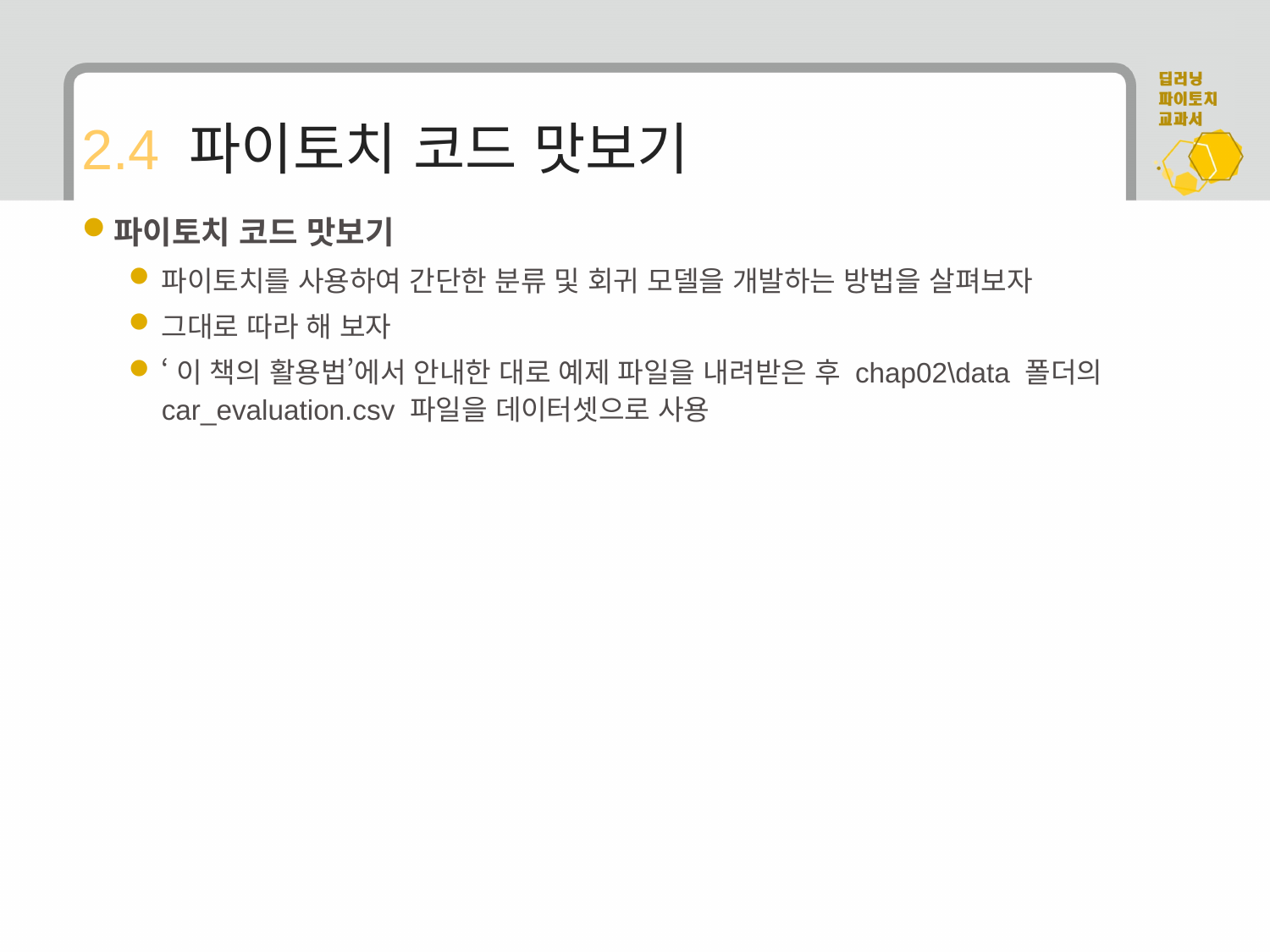

# 2.4 파이토치 코드 맛보기
파이토치 코드 맛보기
파이토치를 사용하여 간단한 분류 및 회귀 모델을 개발하는 방법을 살펴보자
그대로 따라 해 보자
‘이 책의 활용법’에서 안내한 대로 예제 파일을 내려받은 후 chap02\data 폴더의 car_evaluation.csv 파일을 데이터셋으로 사용